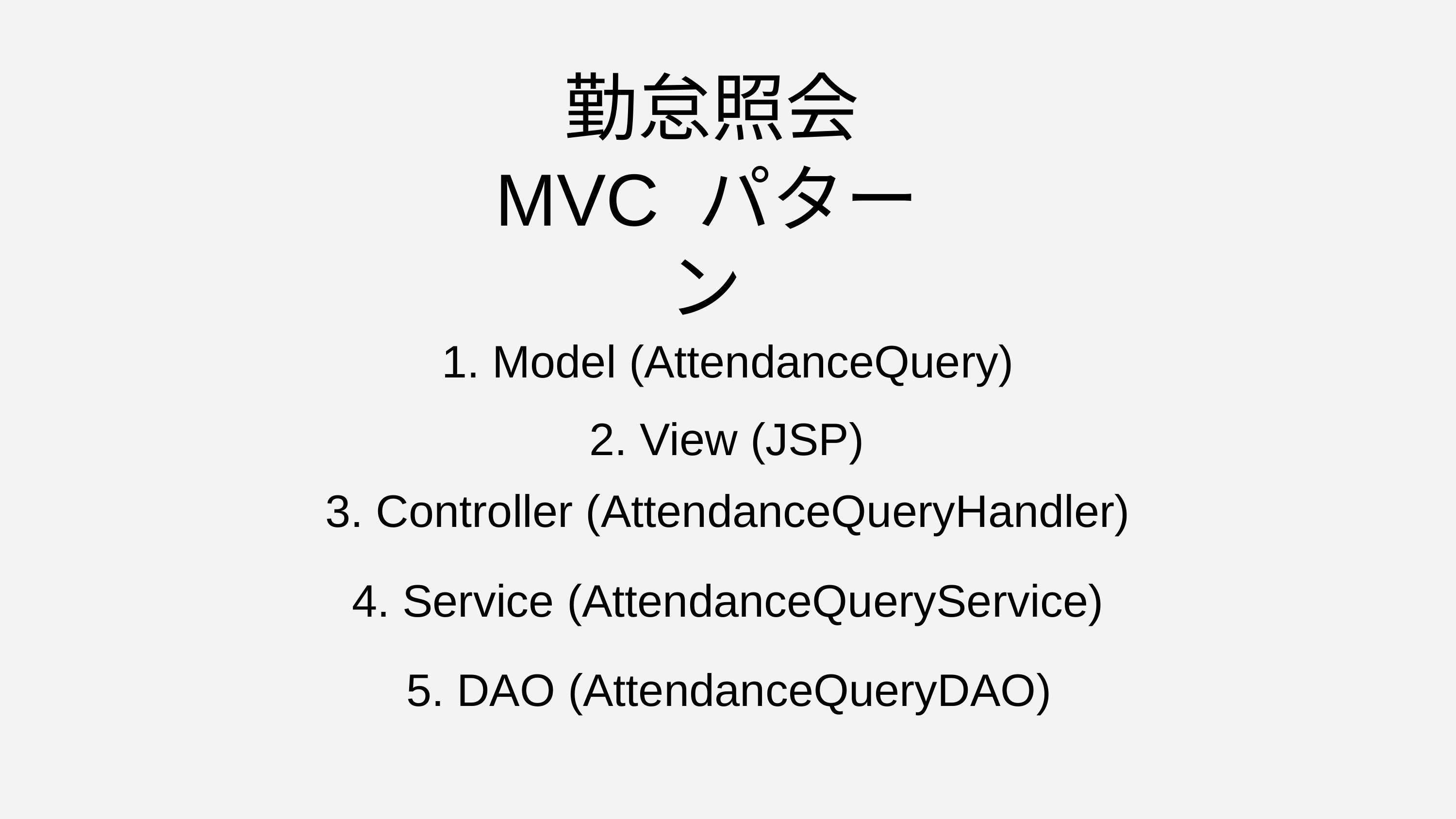

勤怠照会
MVC パターン
1. Model (AttendanceQuery)
2. View (JSP)
3. Controller (AttendanceQueryHandler)
4. Service (AttendanceQueryService)
5. DAO (AttendanceQueryDAO)